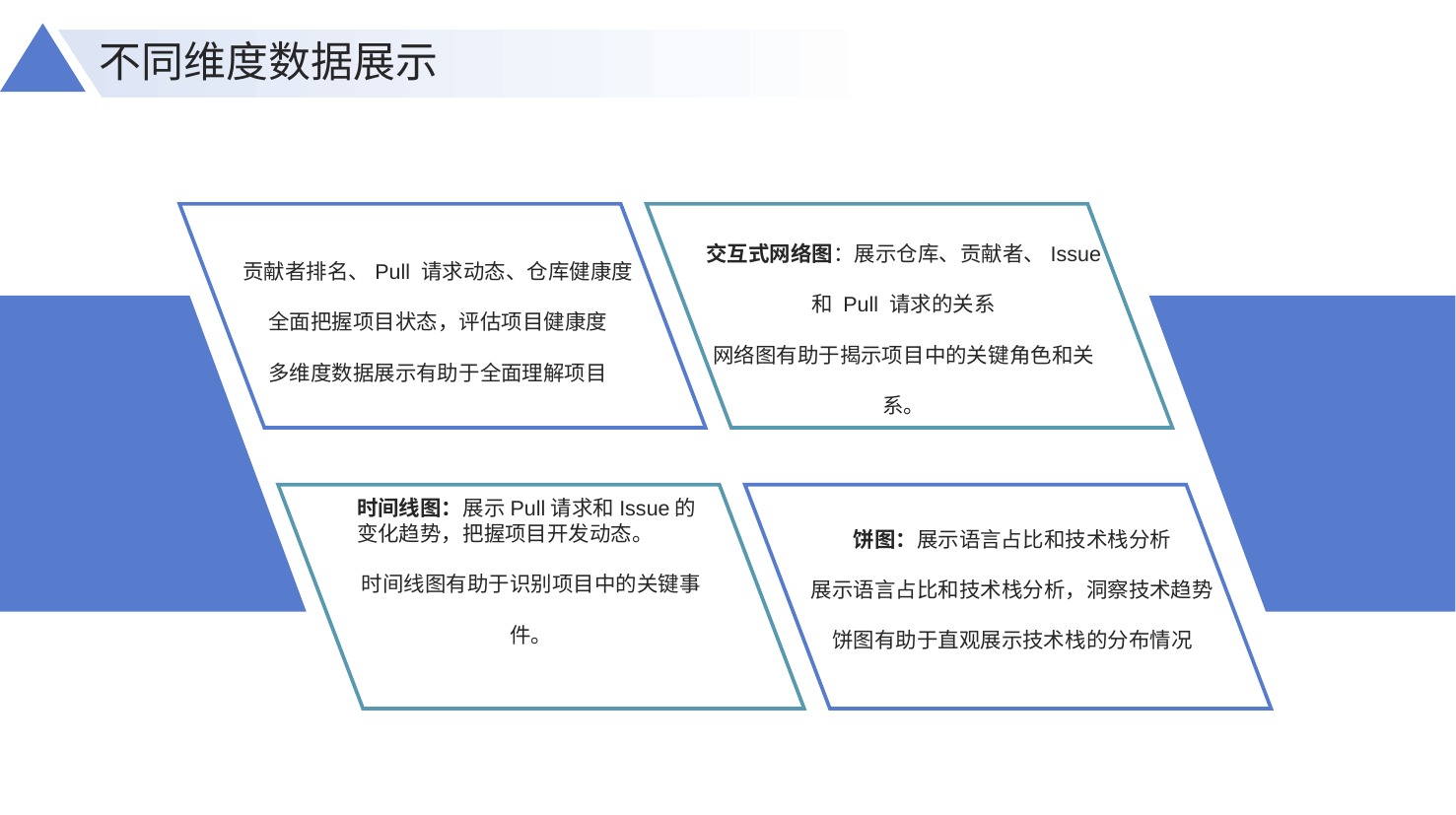

不同维度数据展示

交互式网络图：展示仓库、贡献者、Issue 和 Pull 请求的关系
网络图有助于揭示项目中的关键角色和关系。
贡献者排名、Pull 请求动态、仓库健康度
全面把握项目状态，评估项目健康度
多维度数据展示有助于全面理解项目

时间线图：展示Pull请求和Issue的变化趋势，把握项目开发动态。
时间线图有助于识别项目中的关键事件。
饼图：展示语言占比和技术栈分析
展示语言占比和技术栈分析，洞察技术趋势饼图有助于直观展示技术栈的分布情况